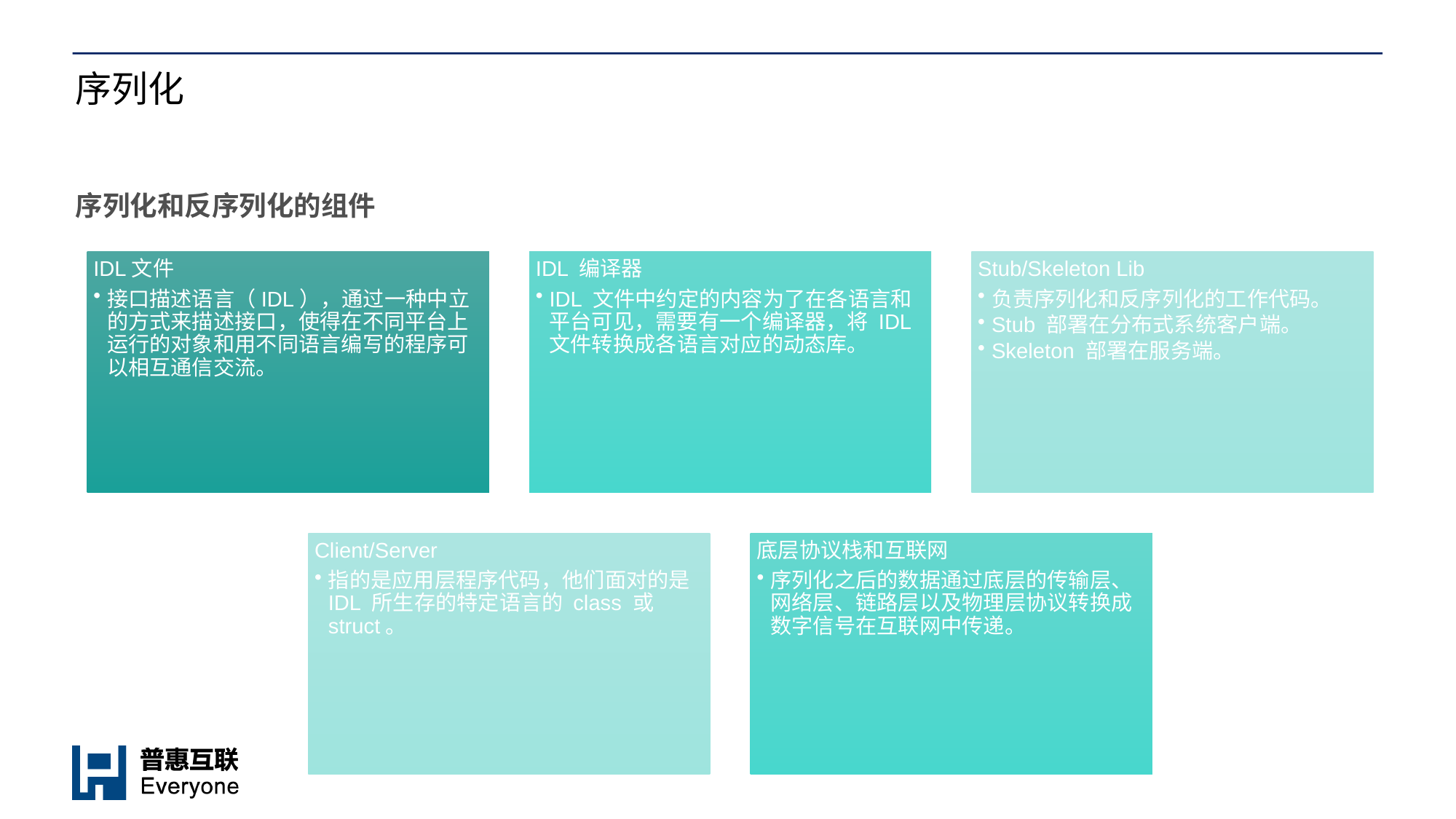

# 序列化
序列化和反序列化的组件
IDL文件
接口描述语言（IDL），通过一种中立的方式来描述接口，使得在不同平台上运行的对象和用不同语言编写的程序可以相互通信交流。
IDL 编译器
IDL 文件中约定的内容为了在各语言和平台可见，需要有一个编译器，将 IDL 文件转换成各语言对应的动态库。
Stub/Skeleton Lib
负责序列化和反序列化的工作代码。
Stub 部署在分布式系统客户端。
Skeleton 部署在服务端。
Client/Server
指的是应用层程序代码，他们面对的是 IDL 所生存的特定语言的 class 或 struct。
底层协议栈和互联网
序列化之后的数据通过底层的传输层、网络层、链路层以及物理层协议转换成数字信号在互联网中传递。